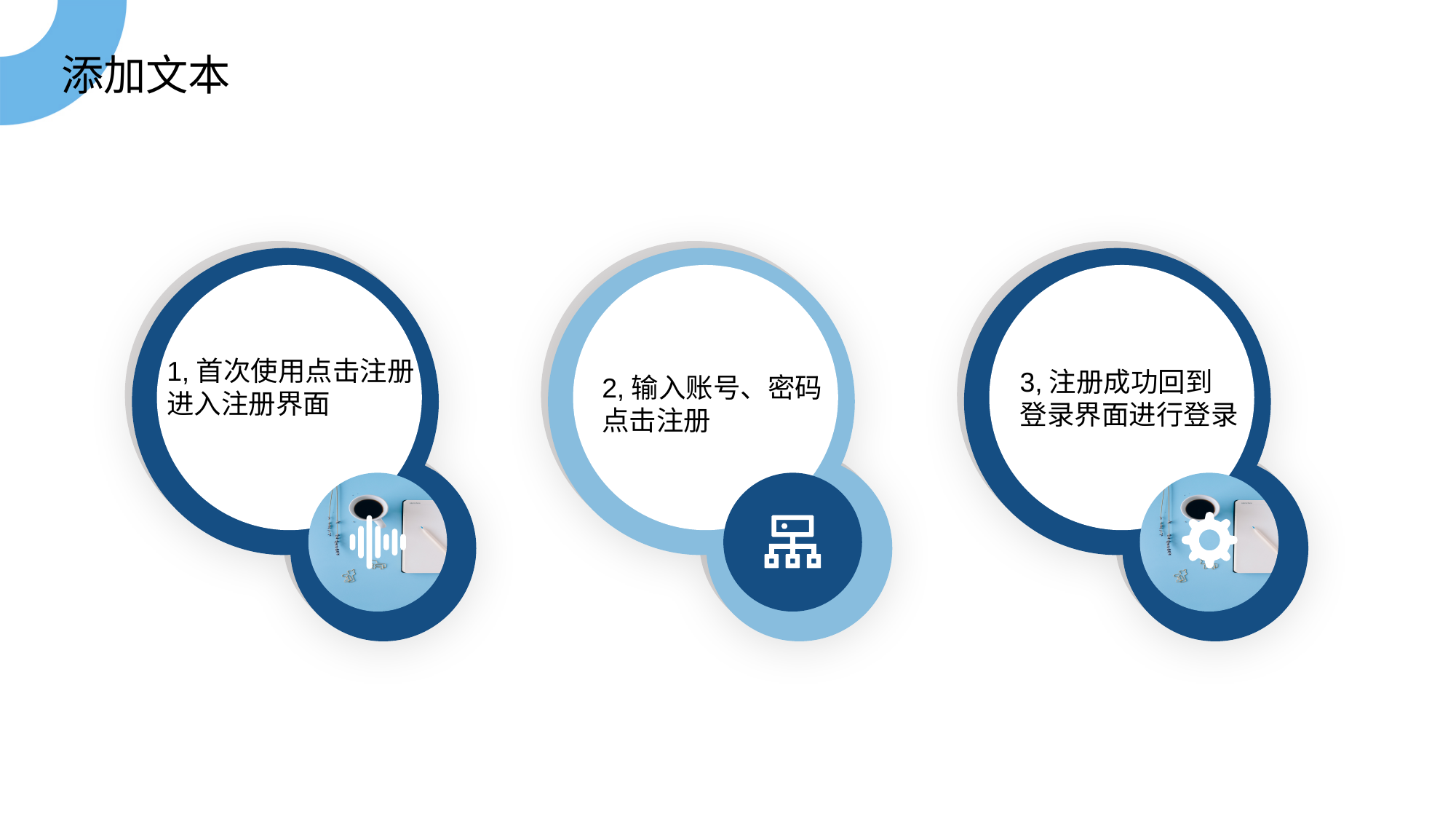

1,首次使用点击注册
进入注册界面

3,注册成功回到
登录界面进行登录
2,输入账号、密码
点击注册